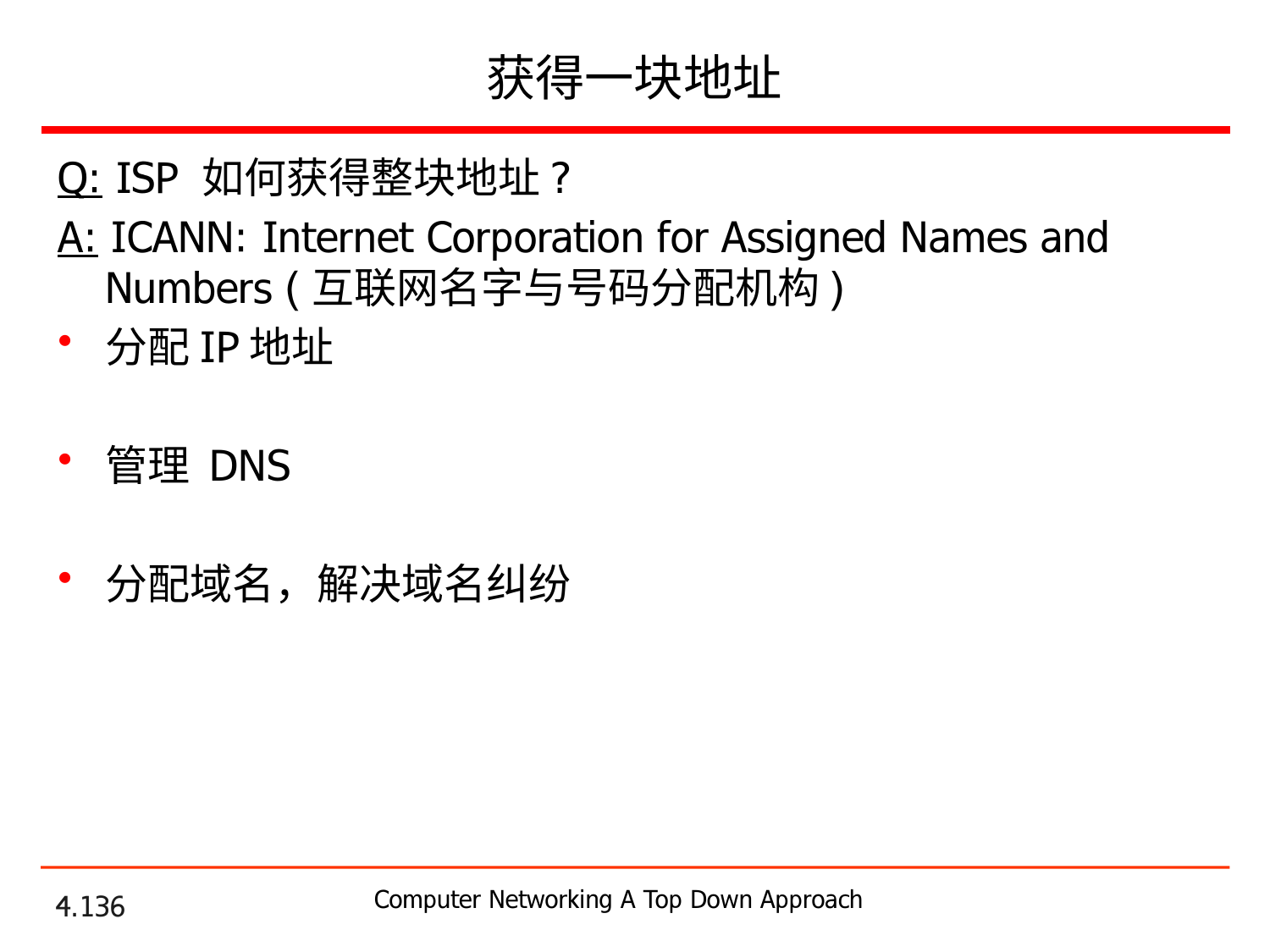

# 获得一块地址
Q: ISP 如何获得整块地址?
A: ICANN: Internet Corporation for Assigned Names and Numbers (互联网名字与号码分配机构)
分配IP地址

管理 DNS

分配域名，解决域名纠纷